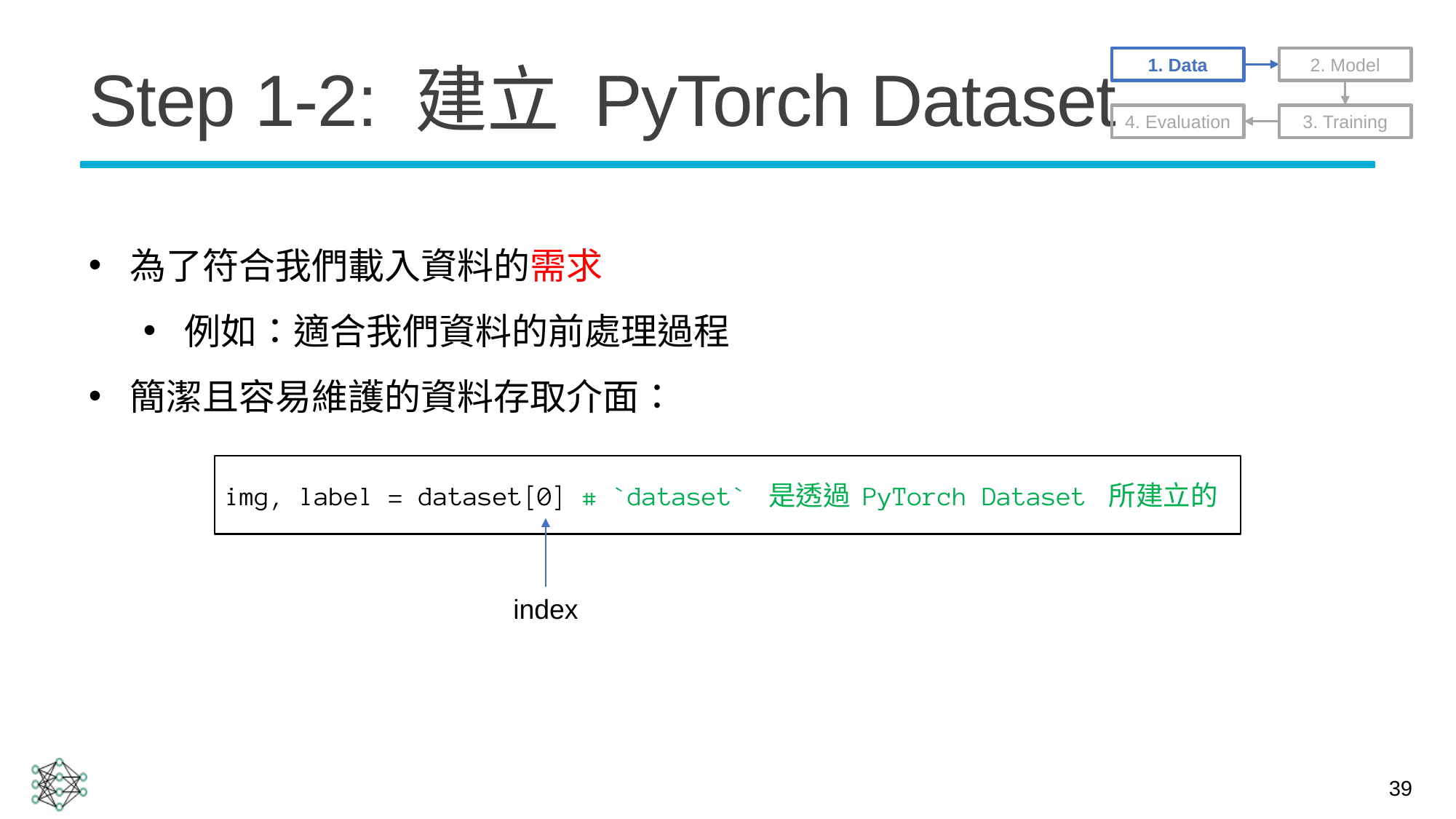

# Step 1-2: 建立 PyTorch Dataset
1. Data
2. Model
4. Evaluation
3. Training
為了符合我們載入資料的需求
例如：適合我們資料的前處理過程
簡潔且容易維護的資料存取介面：
img, label = dataset[0] # `dataset` 是透過 PyTorch Dataset 所建立的
index
39